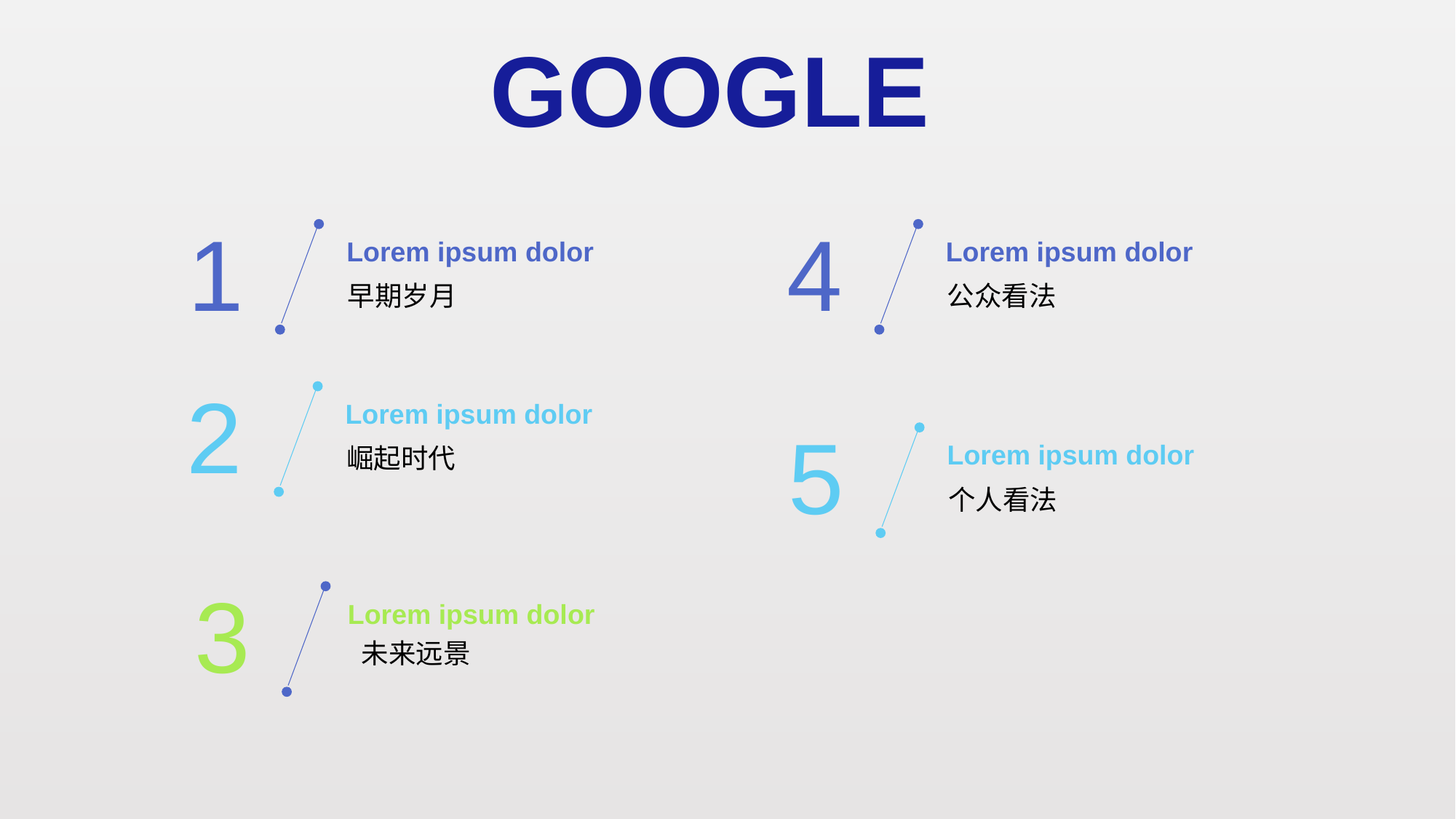

GOOGLE
1

Lorem ipsum dolor
早期岁月

4

Lorem ipsum dolor
公众看法

2

Lorem ipsum dolor
崛起时代

5

Lorem ipsum dolor
个人看法

3

Lorem ipsum dolor
未来远景